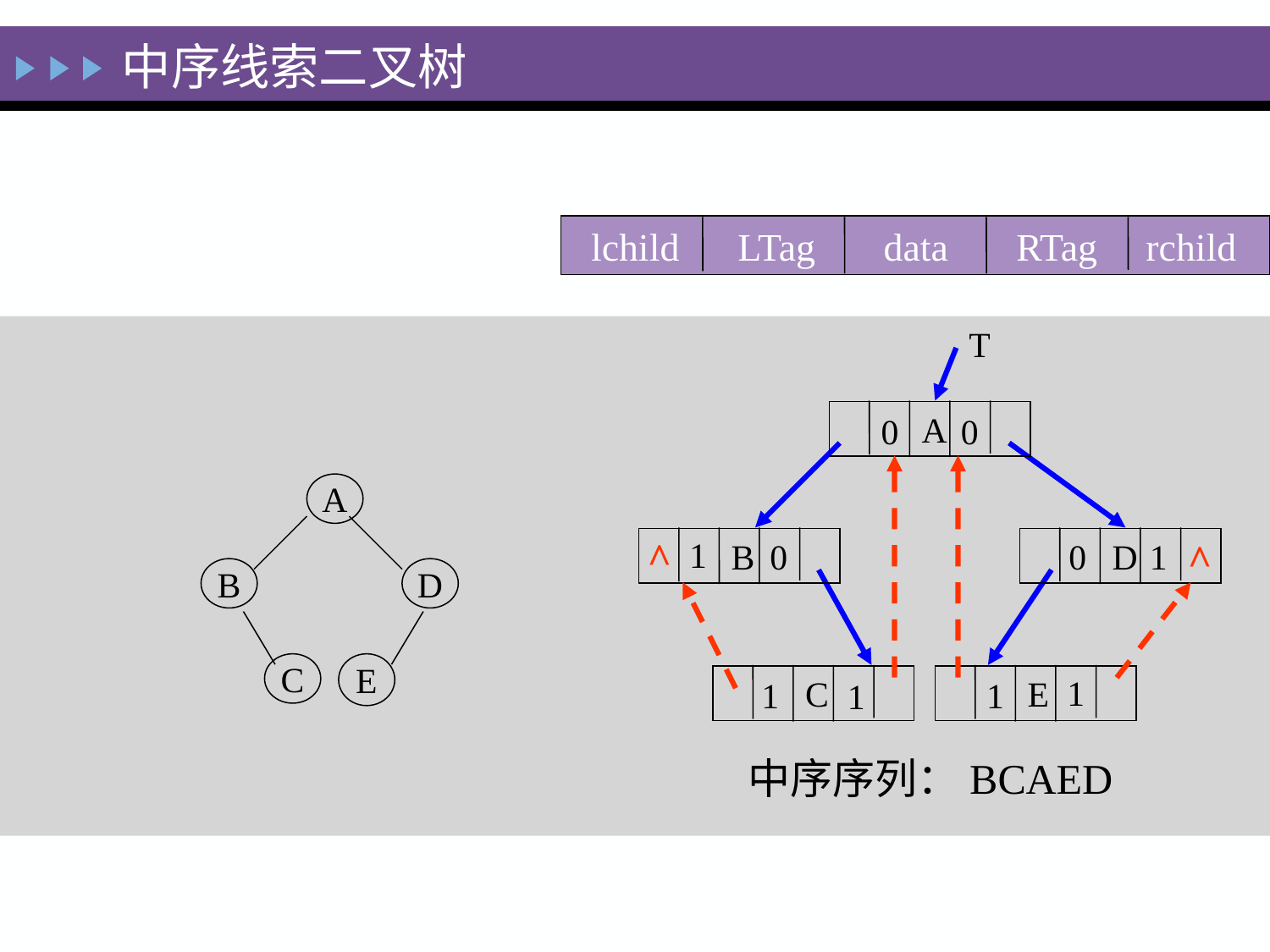

中序线索二叉树
  lchild      LTag       data       RTag     rchild

T

         A

         B

         D

         C

         E

中序序列：BCAED

0
0

A

B
D

C
E
^
^
1
0
1
0

1
1
1
1